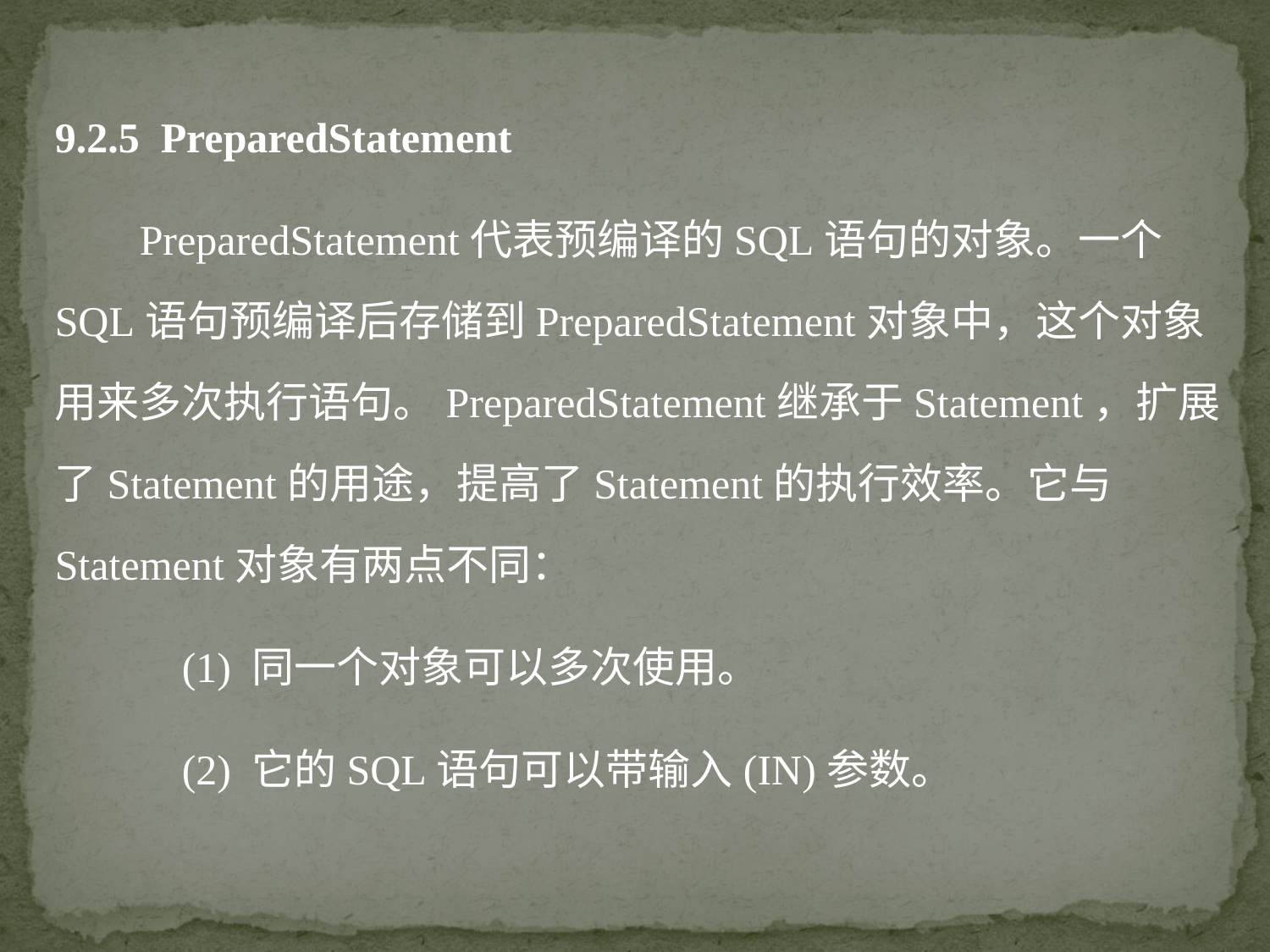

9.2.5  PreparedStatement
        PreparedStatement代表预编译的SQL语句的对象。一个SQL语句预编译后存储到PreparedStatement对象中，这个对象用来多次执行语句。PreparedStatement继承于Statement，扩展了Statement的用途，提高了Statement的执行效率。它与Statement对象有两点不同：
(1) 同一个对象可以多次使用。
(2) 它的SQL语句可以带输入(IN)参数。